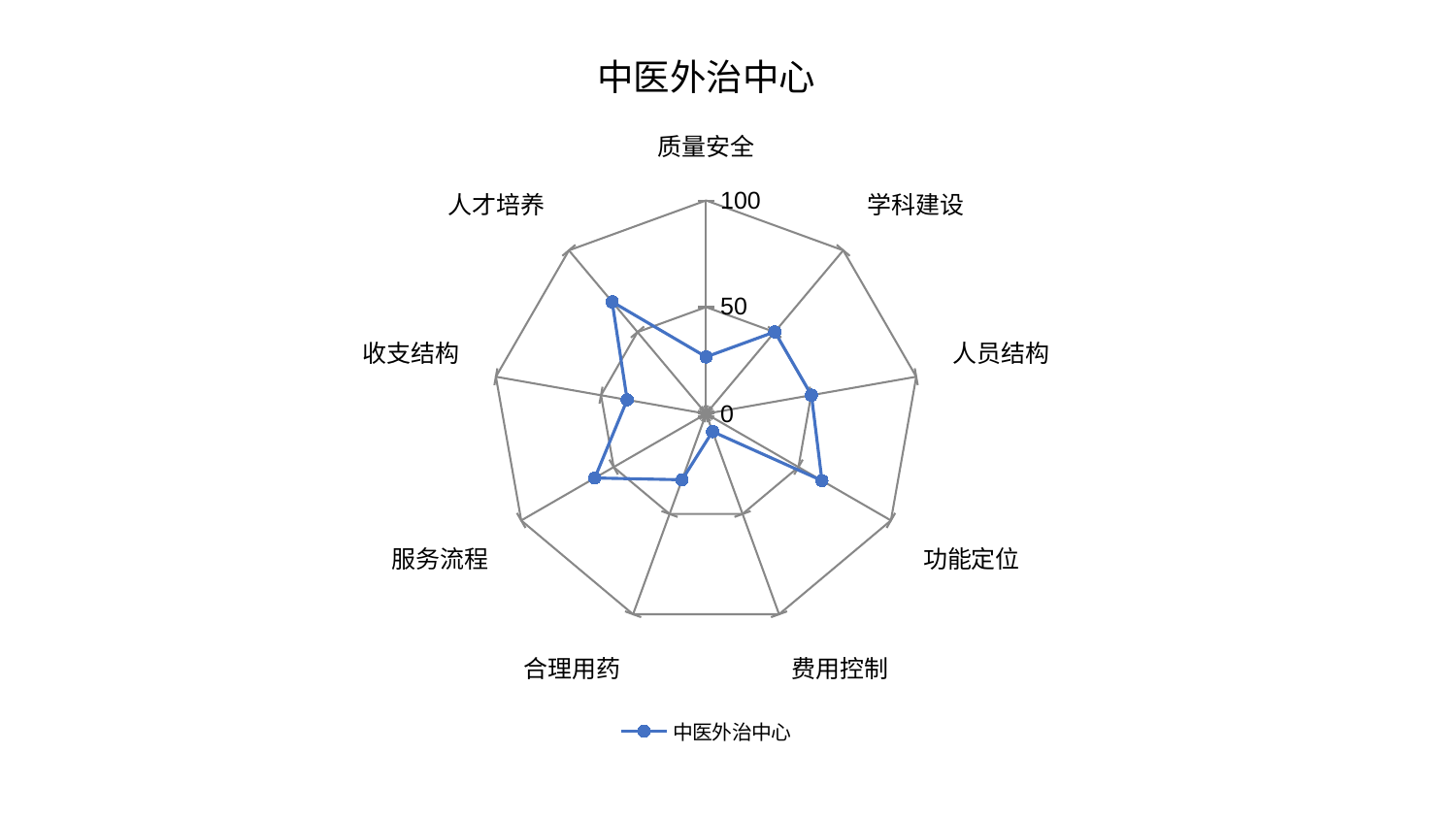

### Chart: 中医外治中心

| Category | 中医外治中心 |
|---|---|
| 质量安全 | 26.657606428038434 |
| 学科建设 | 50.13981221142508 |
| 人员结构 | 50.14760613779594 |
| 功能定位 | 62.70029434097889 |
| 费用控制 | 8.878017858687006 |
| 合理用药 | 32.93387902588918 |
| 服务流程 | 60.23853634610441 |
| 收支结构 | 37.551684913726234 |
| 人才培养 | 68.4873935675524 |
80